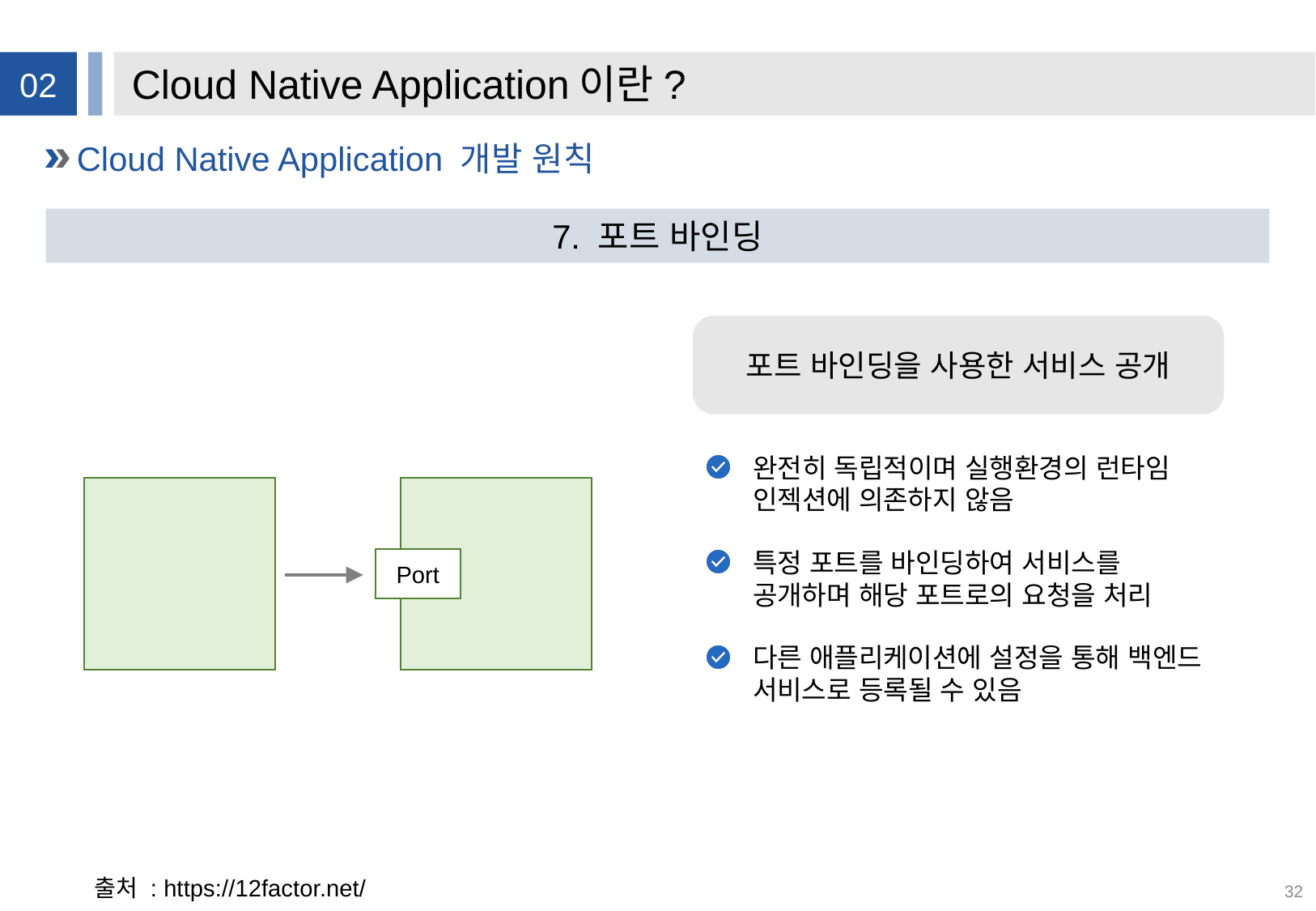

# Cloud Native Application이란?
02
Cloud Native Application 개발 원칙
7. 포트 바인딩
포트 바인딩을 사용한 서비스 공개
완전히 독립적이며 실행환경의 런타임 인젝션에 의존하지 않음
특정 포트를 바인딩하여 서비스를 공개하며 해당 포트로의 요청을 처리
다른 애플리케이션에 설정을 통해 백엔드 서비스로 등록될 수 있음

Port
출처 : https://12factor.net/
32